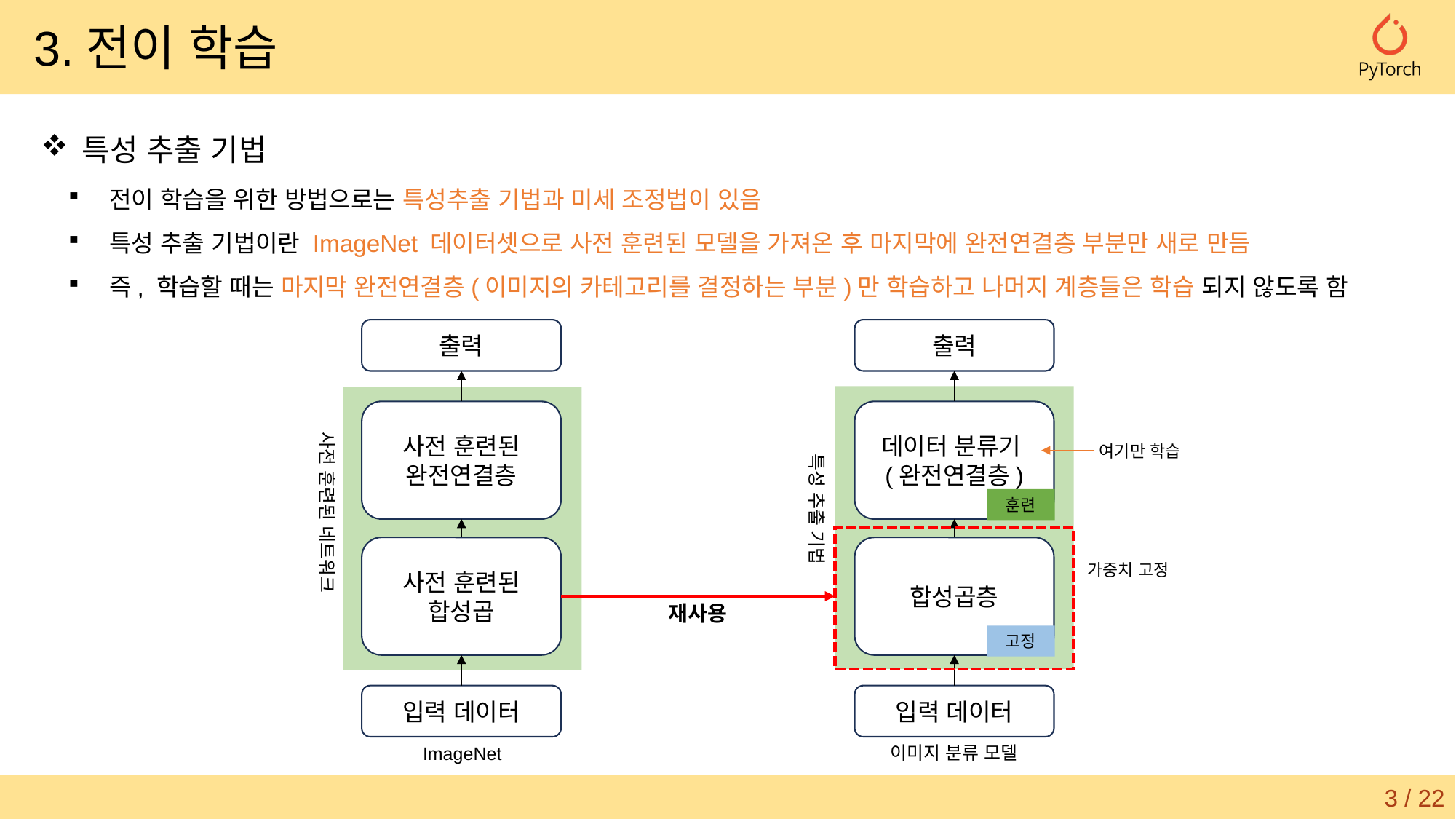

3.전이 학습
특성 추출 기법
전이 학습을 위한 방법으로는 특성추출 기법과 미세 조정법이 있음
특성 추출 기법이란 ImageNet 데이터셋으로 사전 훈련된 모델을 가져온 후 마지막에 완전연결층 부분만 새로 만듬
즉, 학습할 때는 마지막 완전연결층(이미지의 카테고리를 결정하는 부분)만 학습하고 나머지 계층들은 학습 되지 않도록 함
출력
출력

사전 훈련된
완전연결층
데이터 분류기(완전연결층)
사전 훈련된
합성곱
합성곱층
입력 데이터
입력 데이터
사전 훈련된 네트워크
특성 추출 기법
훈련

재사용
고정
여기만 학습
가중치 고정
이미지 분류 모델
ImageNet
3 / 22